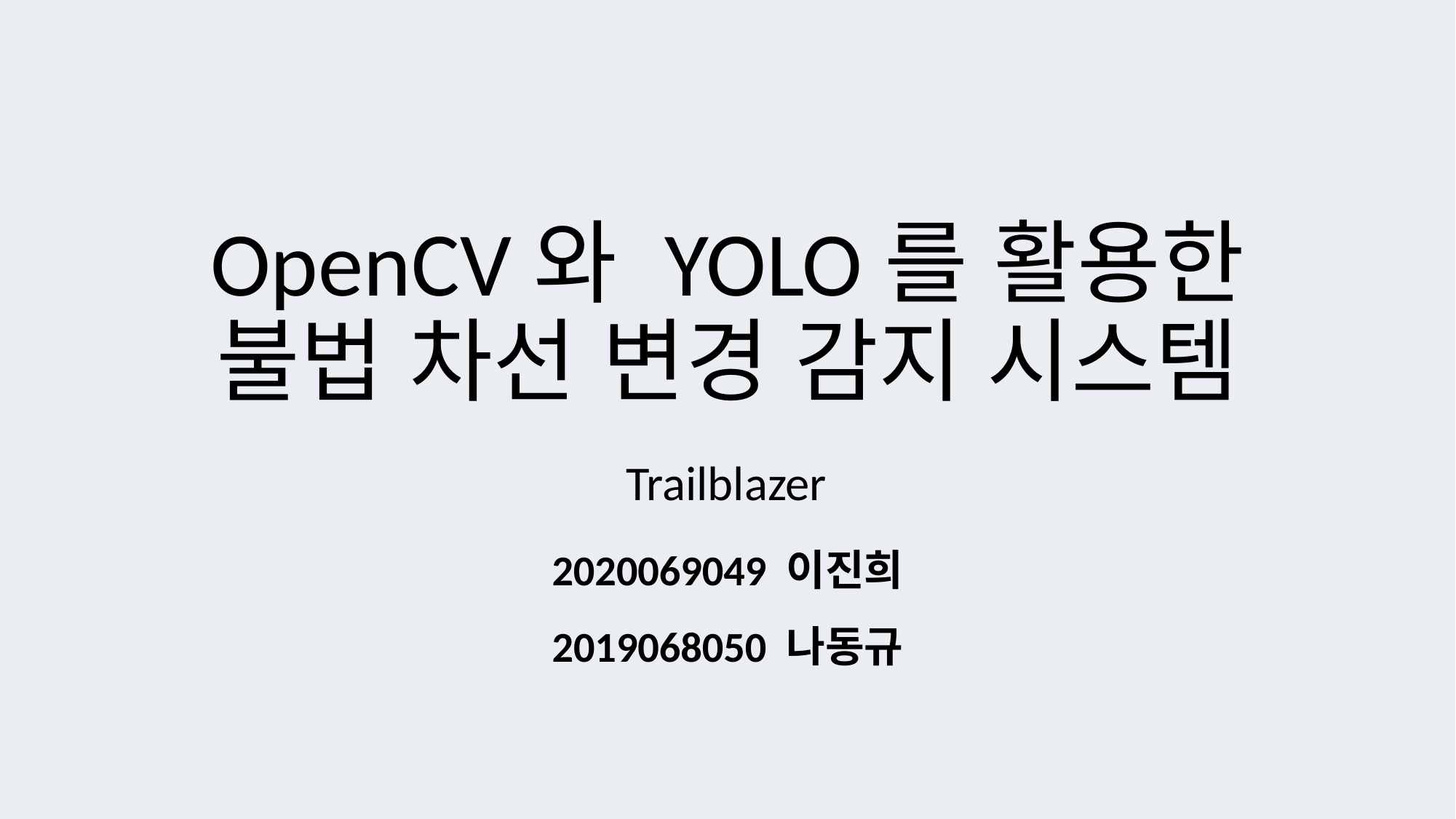

# OpenCV와 YOLO를 활용한 불법 차선 변경 감지 시스템
Trailblazer
2020069049 이진희
2019068050 나동규